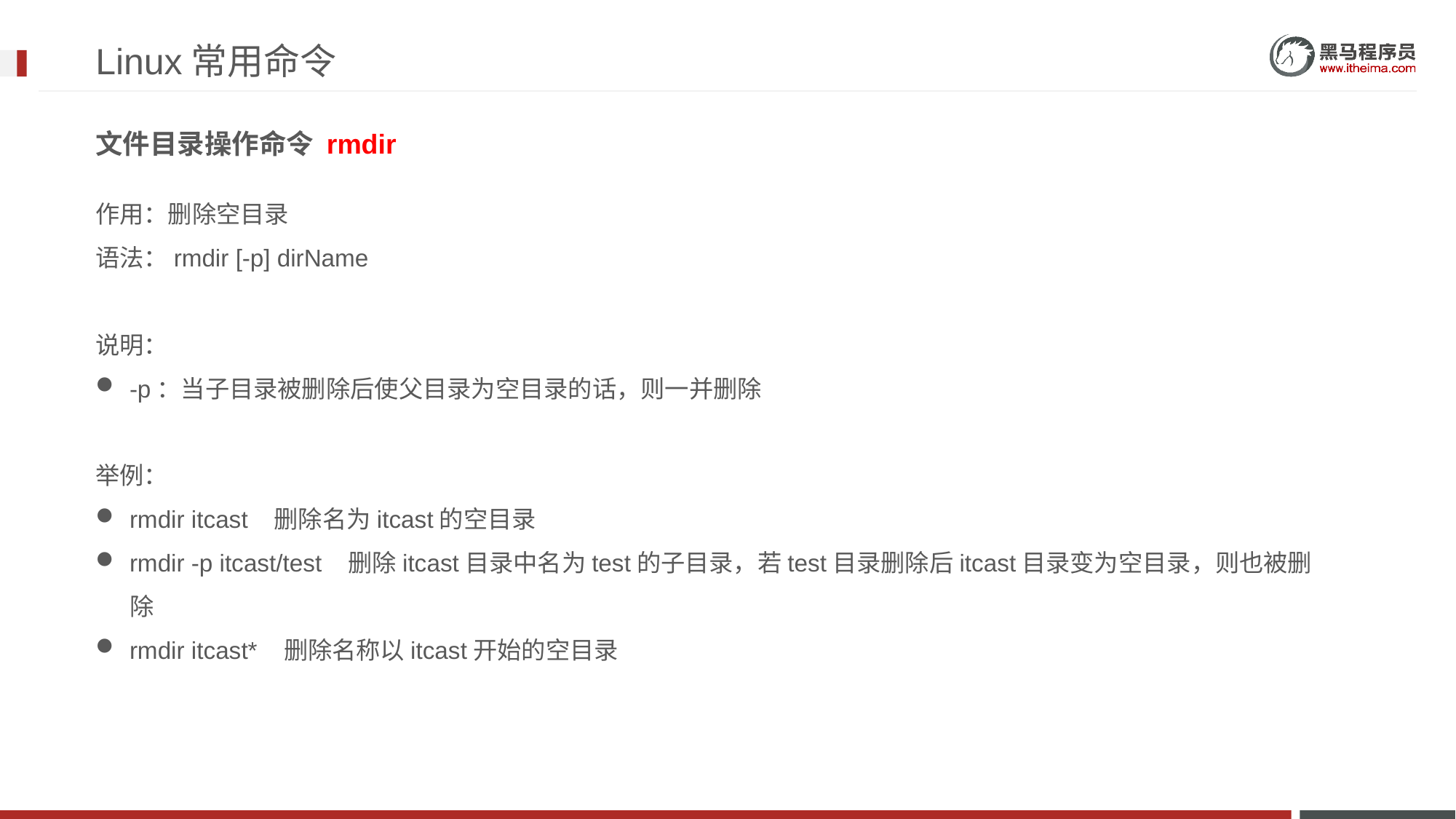

# Linux常用命令
文件目录操作命令 rmdir
作用：删除空目录
语法：rmdir [-p] dirName

说明：
-p：当子目录被删除后使父目录为空目录的话，则一并删除

举例：
rmdir itcast   删除名为itcast的空目录
rmdir -p itcast/test   删除itcast目录中名为test的子目录，若test目录删除后itcast目录变为空目录，则也被删除
rmdir itcast*   删除名称以itcast开始的空目录